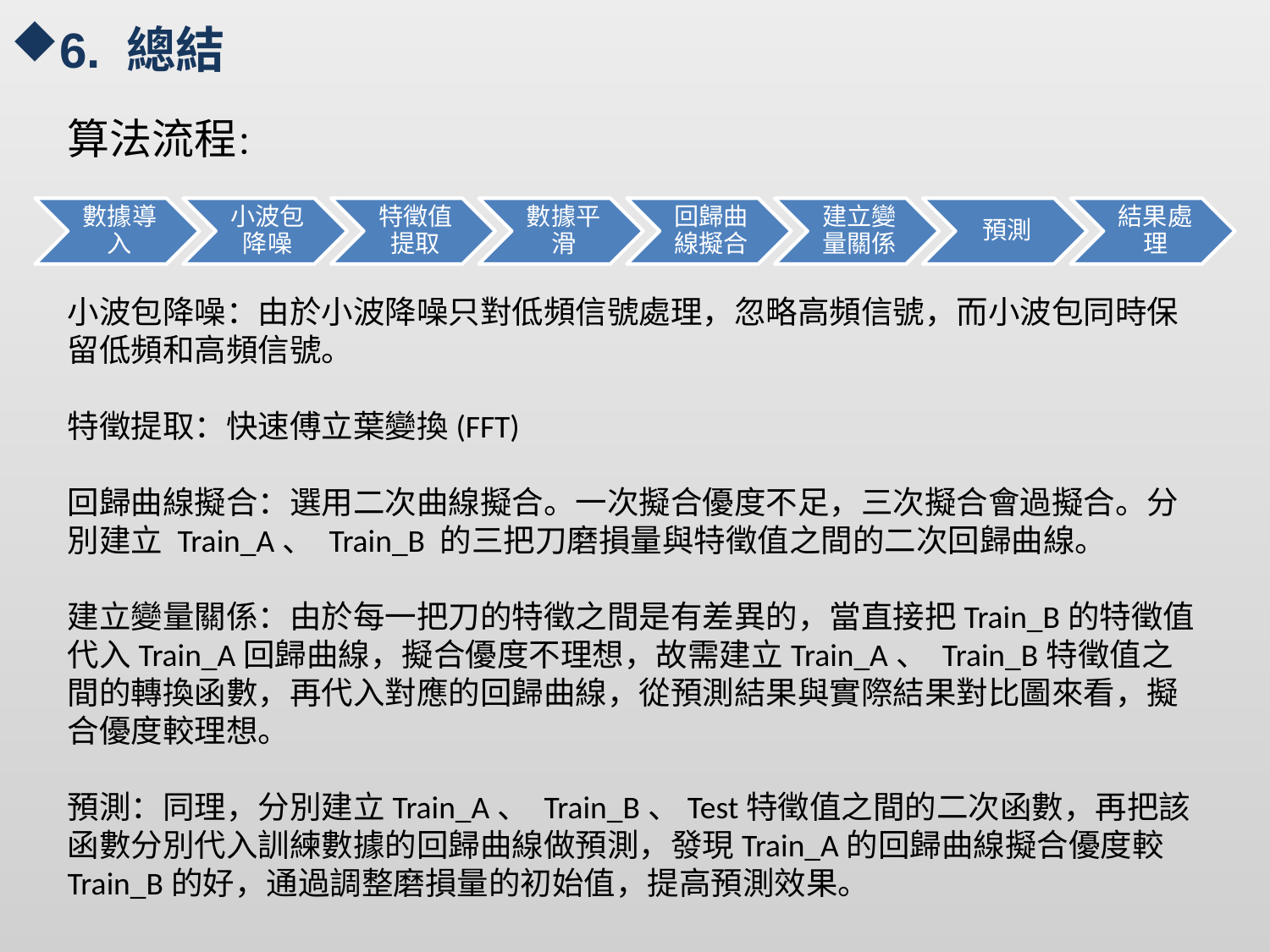

6. 總結
算法流程：
數據導入
小波包降噪
特徵值提取
數據平滑
回歸曲線擬合
建立變量關係
預測
結果處理
小波包降噪：由於小波降噪只對低頻信號處理，忽略高頻信號，而小波包同時保留低頻和高頻信號。

特徵提取：快速傅立葉變換(FFT)

回歸曲線擬合：選用二次曲線擬合。一次擬合優度不足，三次擬合會過擬合。分別建立 Train_A、 Train_B 的三把刀磨損量與特徵值之間的二次回歸曲線。

建立變量關係：由於每一把刀的特徵之間是有差異的，當直接把Train_B的特徵值代入Train_A回歸曲線，擬合優度不理想，故需建立Train_A、 Train_B特徵值之間的轉換函數，再代入對應的回歸曲線，從預測結果與實際結果對比圖來看，擬合優度較理想。

預測：同理，分別建立Train_A、 Train_B、Test特徵值之間的二次函數，再把該函數分別代入訓練數據的回歸曲線做預測，發現Train_A的回歸曲線擬合優度較Train_B的好，通過調整磨損量的初始值，提高預測效果。